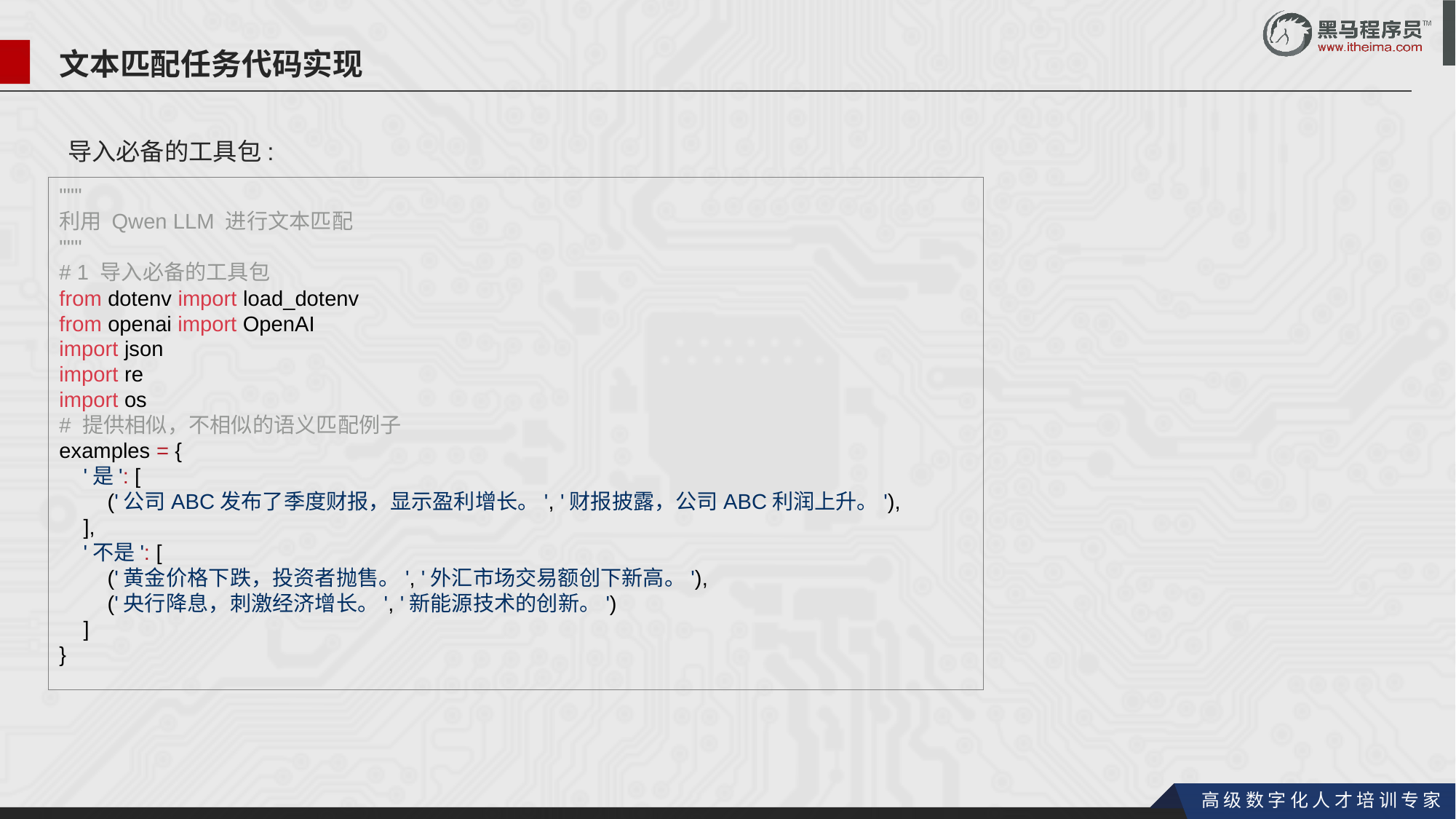

文本匹配任务代码实现
导入必备的工具包:
"""
利用 Qwen LLM 进行文本匹配
"""
# 1 导入必备的工具包
from dotenv import load_dotenv
from openai import OpenAI
import json
import re
import os
# 提供相似，不相似的语义匹配例子
examples = {
    '是': [
        ('公司ABC发布了季度财报，显示盈利增长。', '财报披露，公司ABC利润上升。'),
    ],
    '不是': [
        ('黄金价格下跌，投资者抛售。', '外汇市场交易额创下新高。'),
        ('央行降息，刺激经济增长。', '新能源技术的创新。')
    ]
}